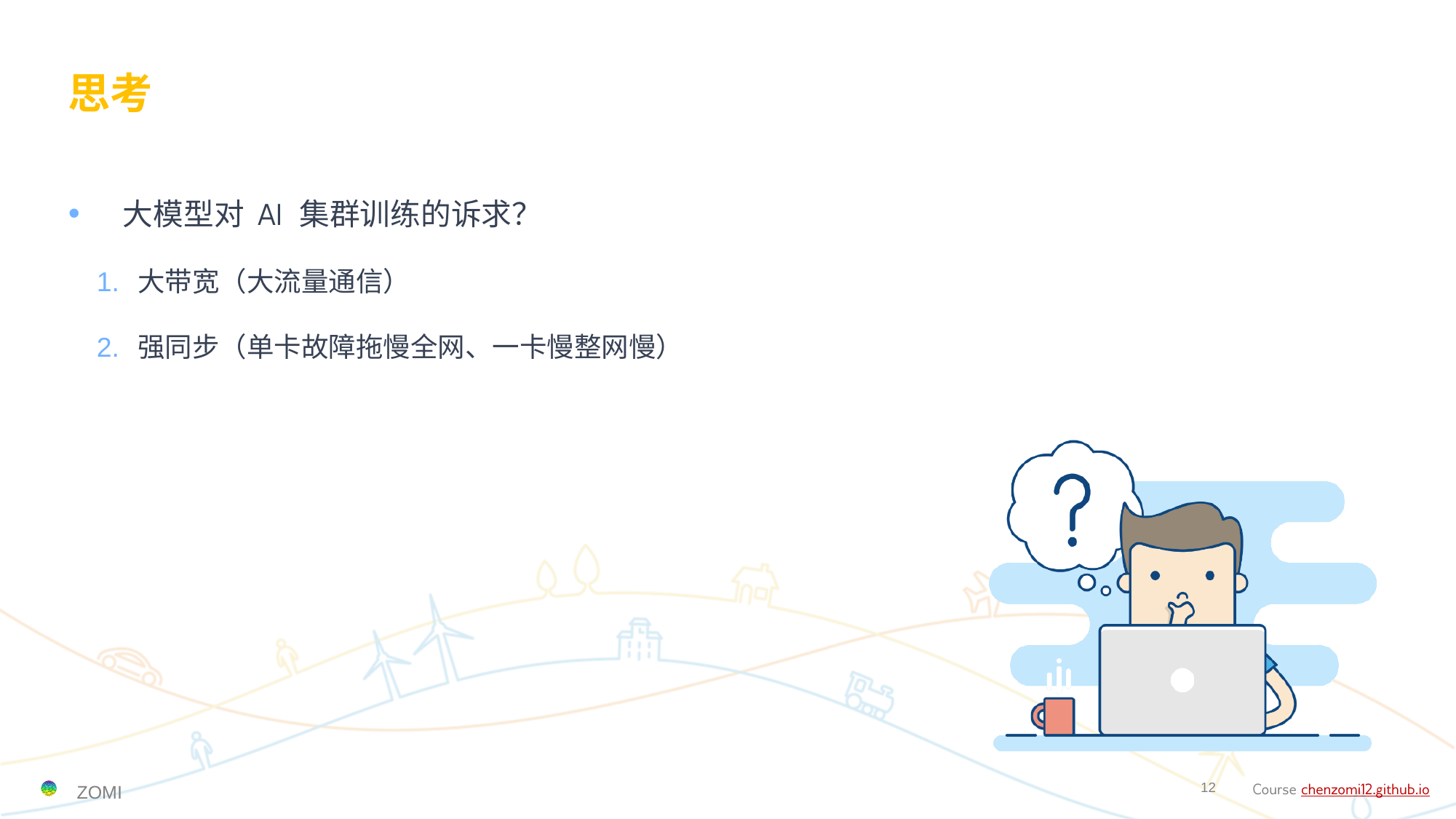

# 思考
大模型对 AI 集群训练的诉求？
大带宽（大流量通信）
强同步（单卡故障拖慢全网、一卡慢整网慢）